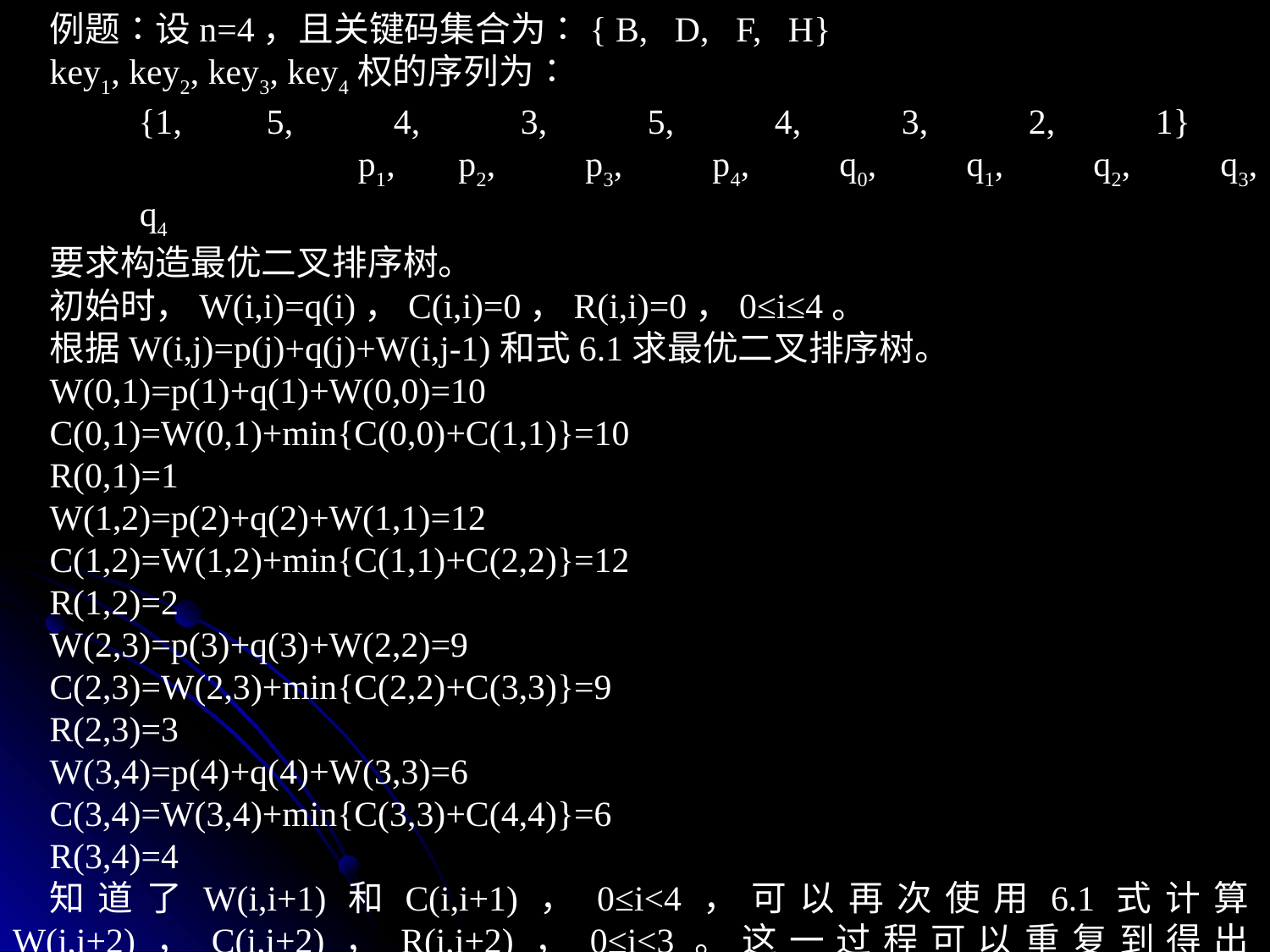

例题∶设n=4，且关键码集合为∶{ B,   D,   F,   H}
key1, key2, key3, key4权的序列为∶
          {1,	5,	4,	3,	5,	4,	3,	2,	1}
	   	   p1,	p2,	p3,	p4,	q0,	q1,	q2,	q3,	q4
要求构造最优二叉排序树。
初始时，W(i,i)=q(i)，C(i,i)=0，R(i,i)=0，0≤i≤4。
根据W(i,j)=p(j)+q(j)+W(i,j-1)和式6.1求最优二叉排序树。
W(0,1)=p(1)+q(1)+W(0,0)=10
C(0,1)=W(0,1)+min{C(0,0)+C(1,1)}=10
R(0,1)=1
W(1,2)=p(2)+q(2)+W(1,1)=12
C(1,2)=W(1,2)+min{C(1,1)+C(2,2)}=12
R(1,2)=2
W(2,3)=p(3)+q(3)+W(2,2)=9
C(2,3)=W(2,3)+min{C(2,2)+C(3,3)}=9
R(2,3)=3
W(3,4)=p(4)+q(4)+W(3,3)=6
C(3,4)=W(3,4)+min{C(3,3)+C(4,4)}=6
R(3,4)=4
知道了W(i,i+1)和C(i,i+1)，0≤i<4，可以再次使用6.1式计算W(i,i+2)，C(i,i+2)，R(i,i+2)，0≤i<3。这一过程可以重复到得出W(0,4)、C(0,4)和R(0,4)。